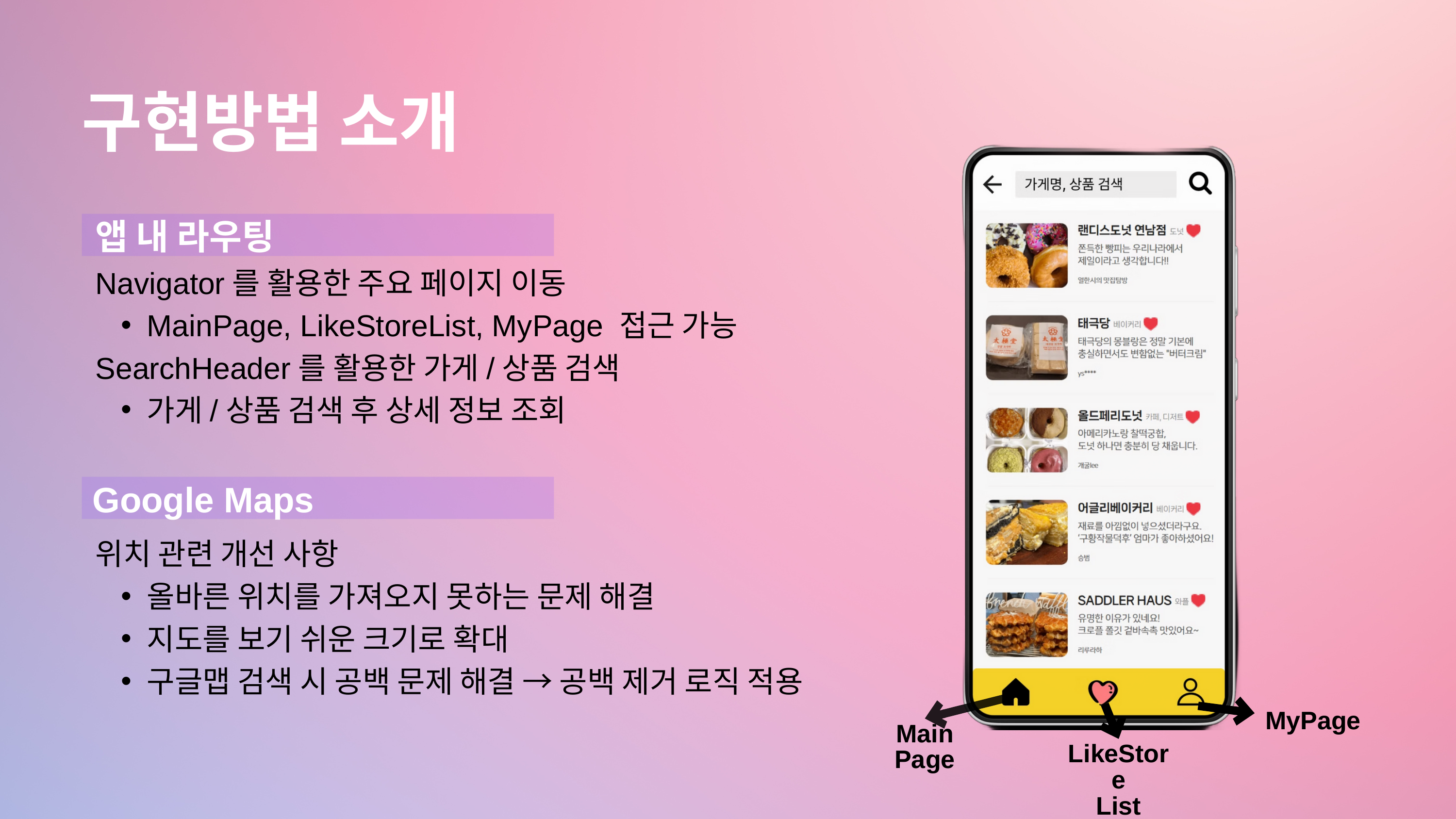

구현방법 소개

앱 내 라우팅

Navigator를 활용한 주요 페이지 이동
MainPage, LikeStoreList, MyPage 접근 가능
SearchHeader를 활용한 가게/상품 검색
가게/상품 검색 후 상세 정보 조회

Google Maps

위치 관련 개선 사항
올바른 위치를 가져오지 못하는 문제 해결
지도를 보기 쉬운 크기로 확대
구글맵 검색 시 공백 문제 해결 → 공백 제거 로직 적용

MyPage

Main
Page
LikeStore
List